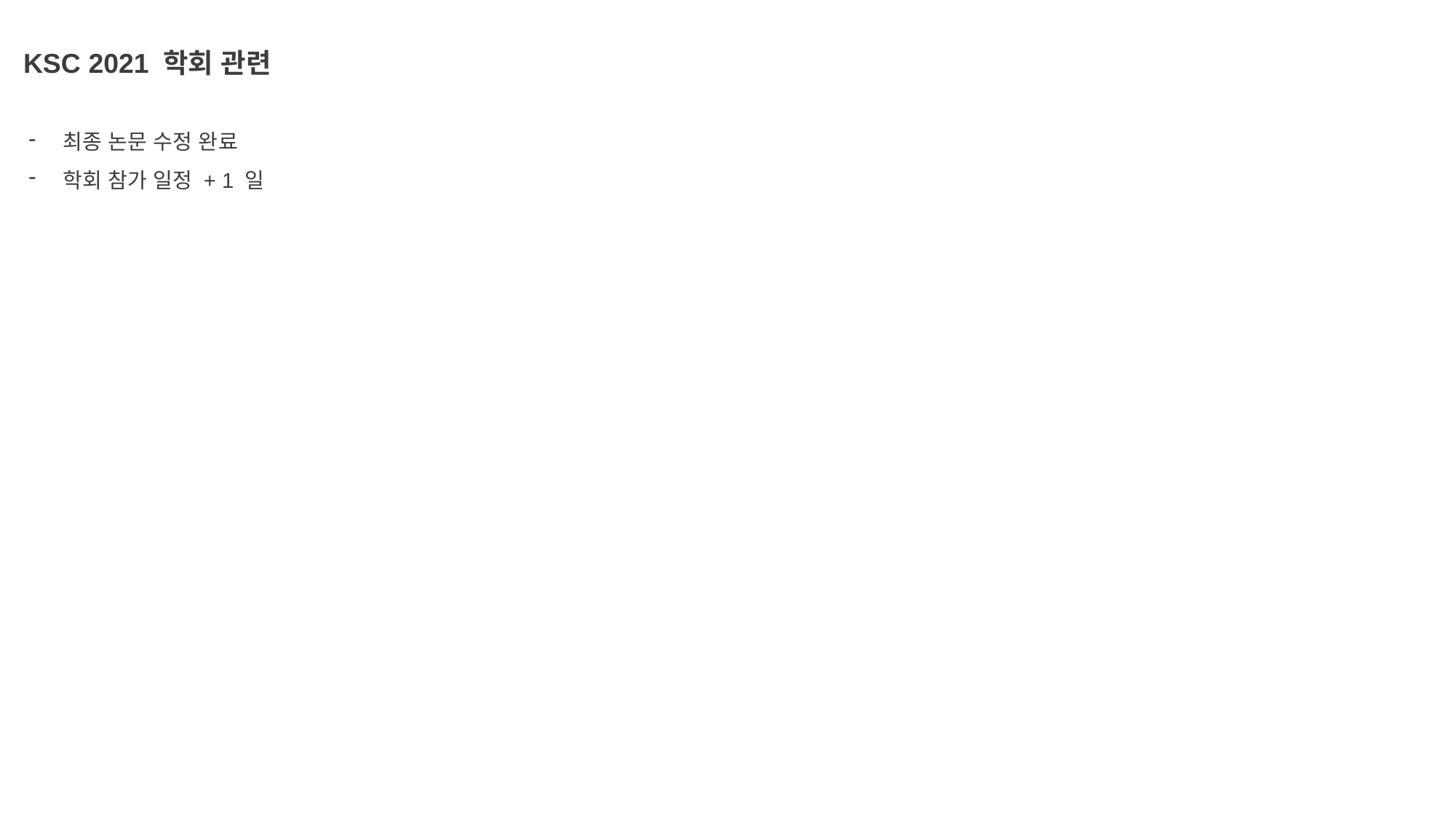

KSC 2021 학회 관련
최종 논문 수정 완료
학회 참가 일정 + 1 일